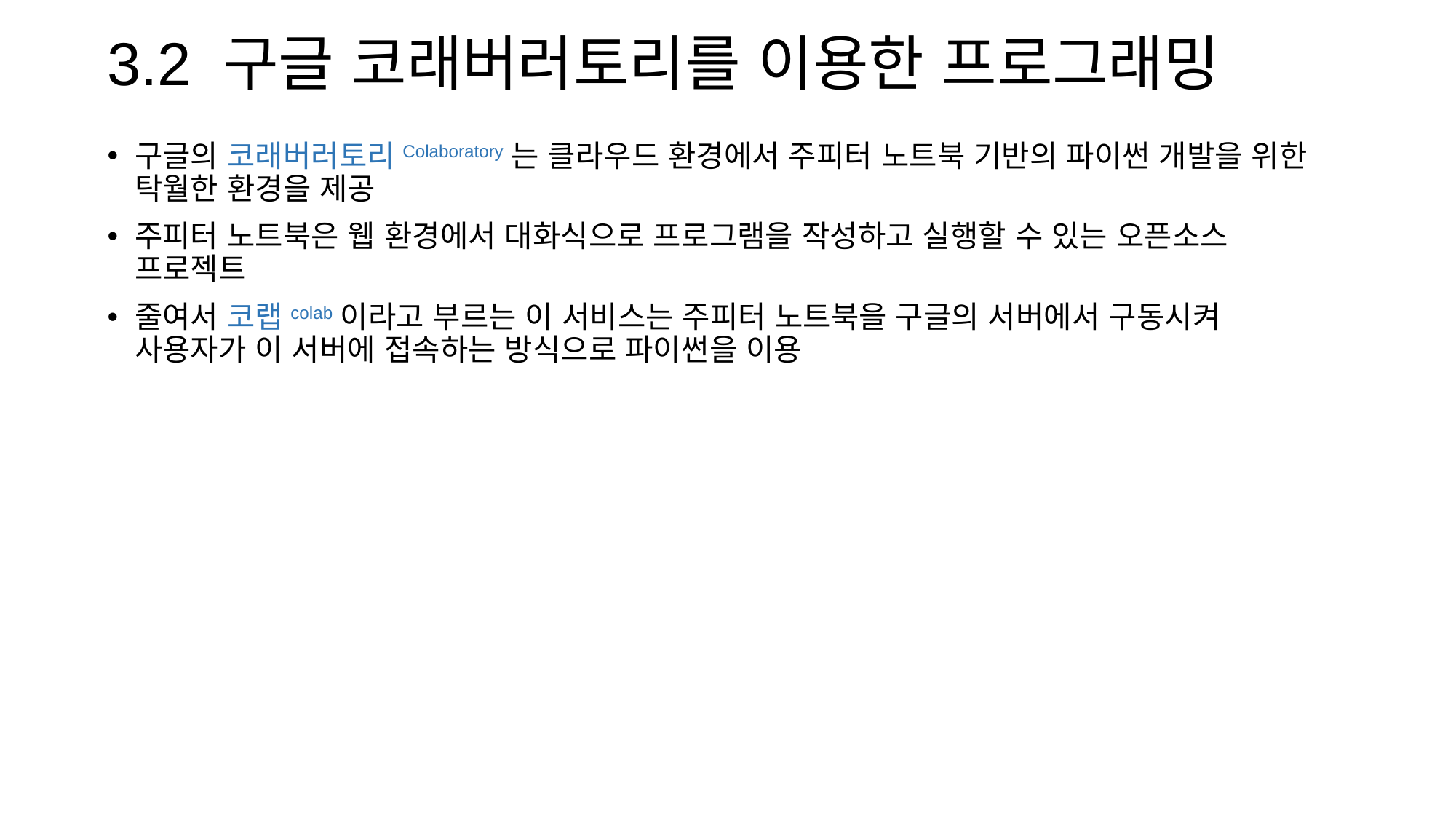

# 3.2 구글 코래버러토리를 이용한 프로그래밍
구글의 코래버러토리Colaboratory는 클라우드 환경에서 주피터 노트북 기반의 파이썬 개발을 위한 탁월한 환경을 제공
주피터 노트북은 웹 환경에서 대화식으로 프로그램을 작성하고 실행할 수 있는 오픈소스 프로젝트
줄여서 코랩colab이라고 부르는 이 서비스는 주피터 노트북을 구글의 서버에서 구동시켜 사용자가 이 서버에 접속하는 방식으로 파이썬을 이용